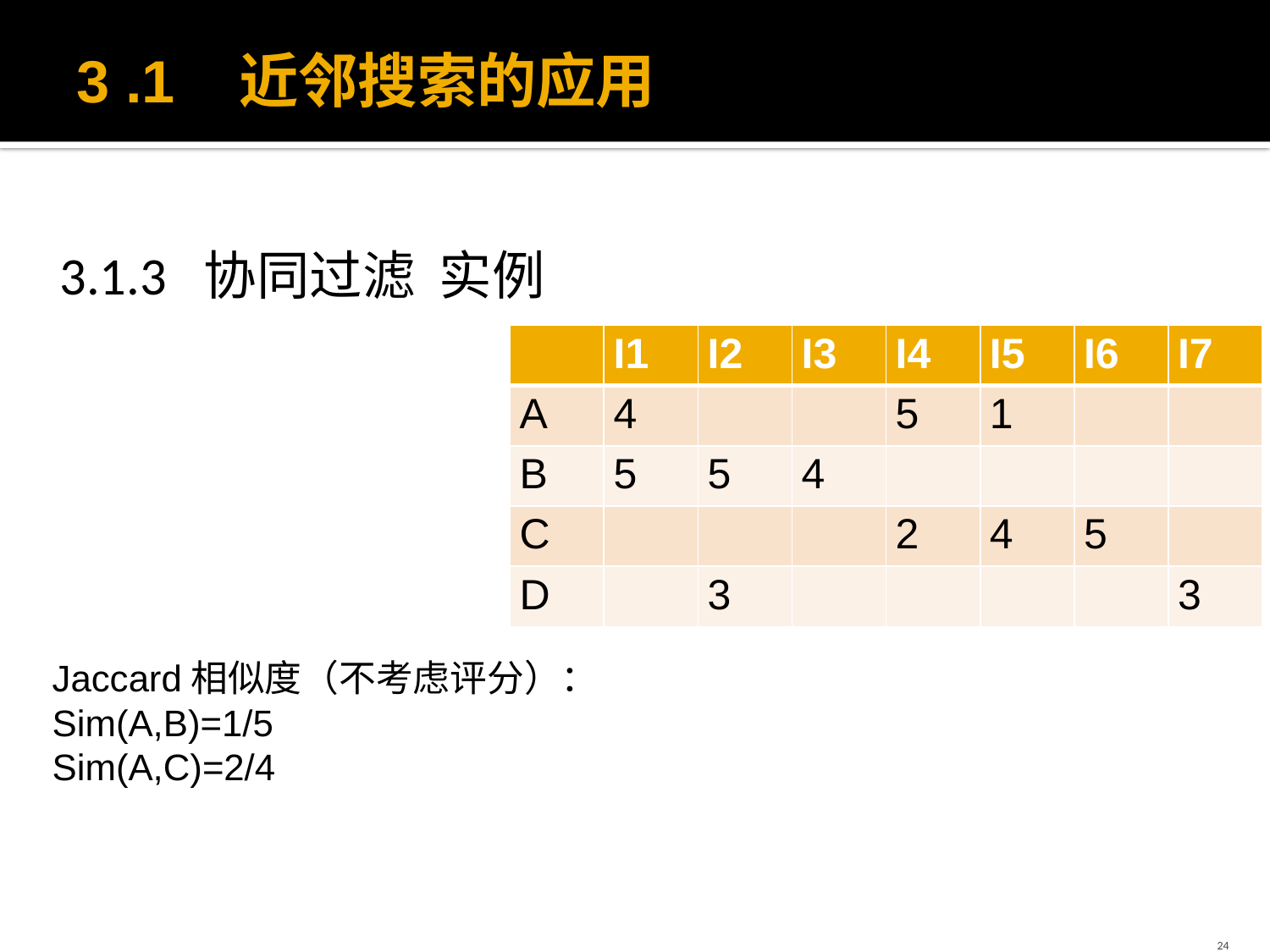

# 3 .1   近邻搜索的应用
3.1.3  协同过滤  实例

|  | I1 | I2 | I3 | I4 | I5 | I6 | I7 |
| --- | --- | --- | --- | --- | --- | --- | --- |
| A | 4 |  |  | 5 | 1 |  |  |
| B | 5 | 5 | 4 |  |  |  |  |
| C |  |  |  | 2 | 4 | 5 |  |
| D |  | 3 |  |  |  |  | 3 |
Jaccard相似度（不考虑评分）：
Sim(A,B)=1/5
Sim(A,C)=2/4
24